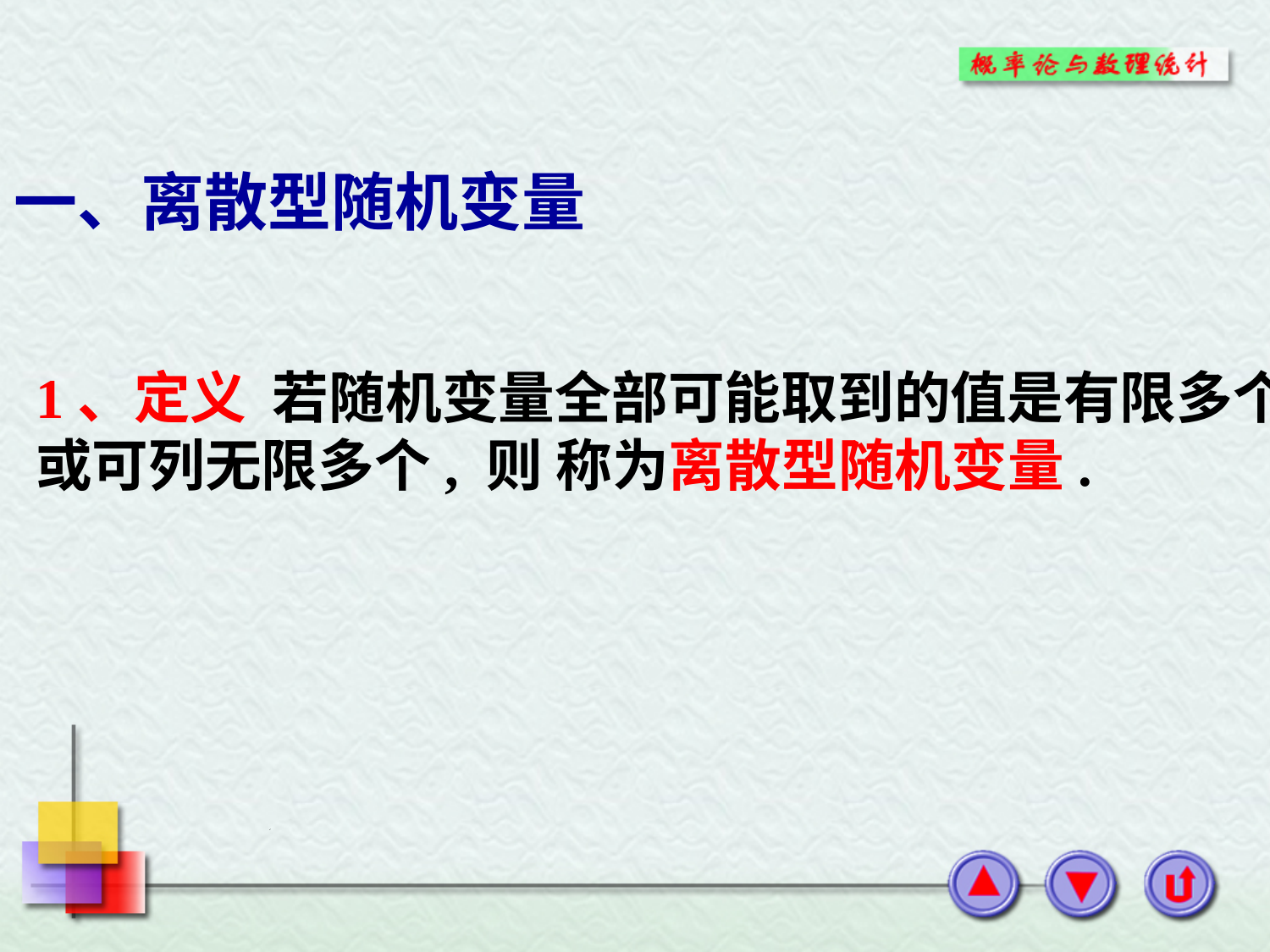

一、离散型随机变量
1、定义  若随机变量全部可能取到的值是有限多个
或可列无限多个, 则 称为离散型随机变量.